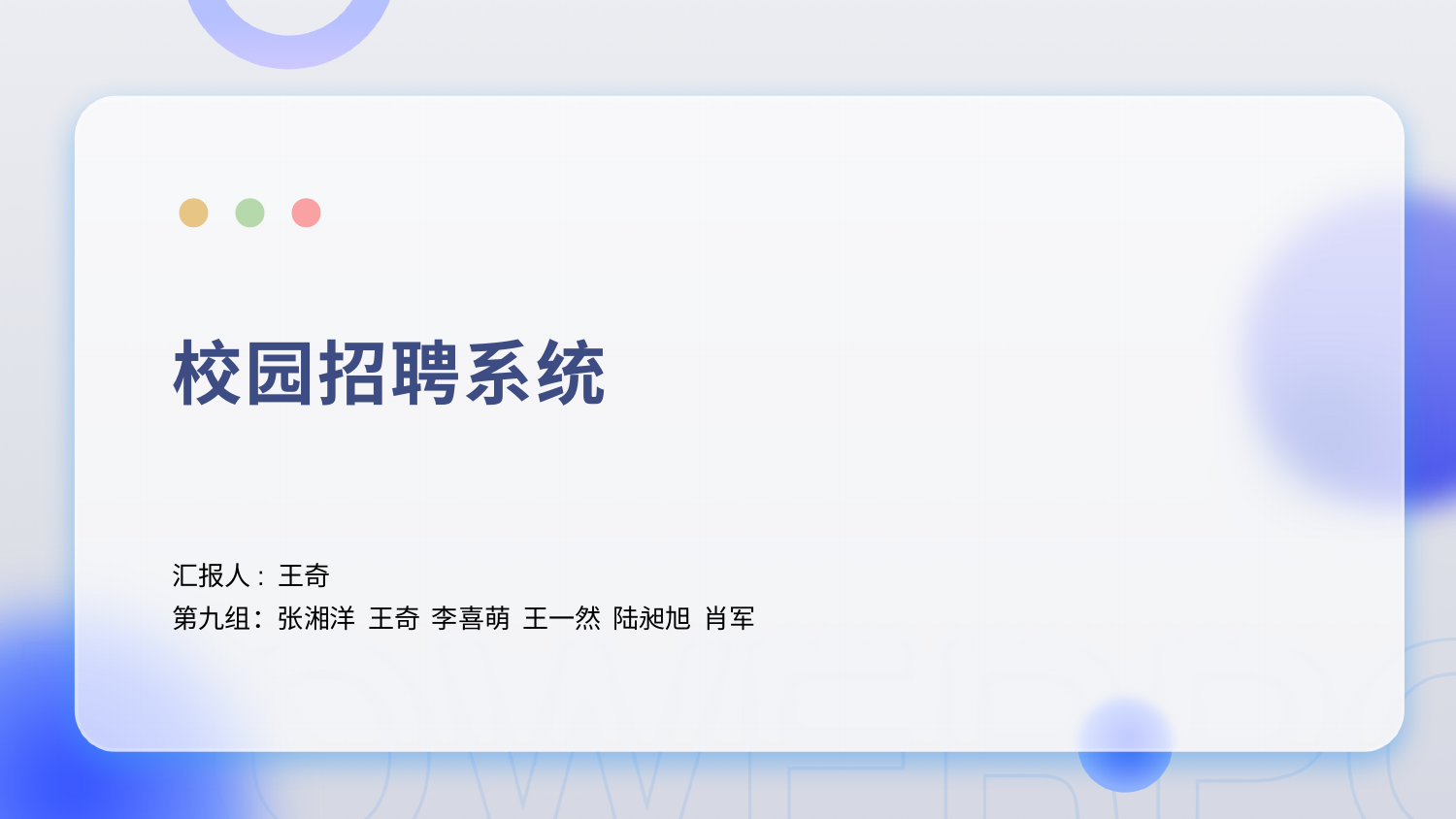

校园招聘系统
汇报人: 王奇
第九组：张湘洋  王奇  李喜萌  王一然  陆昶旭  肖军